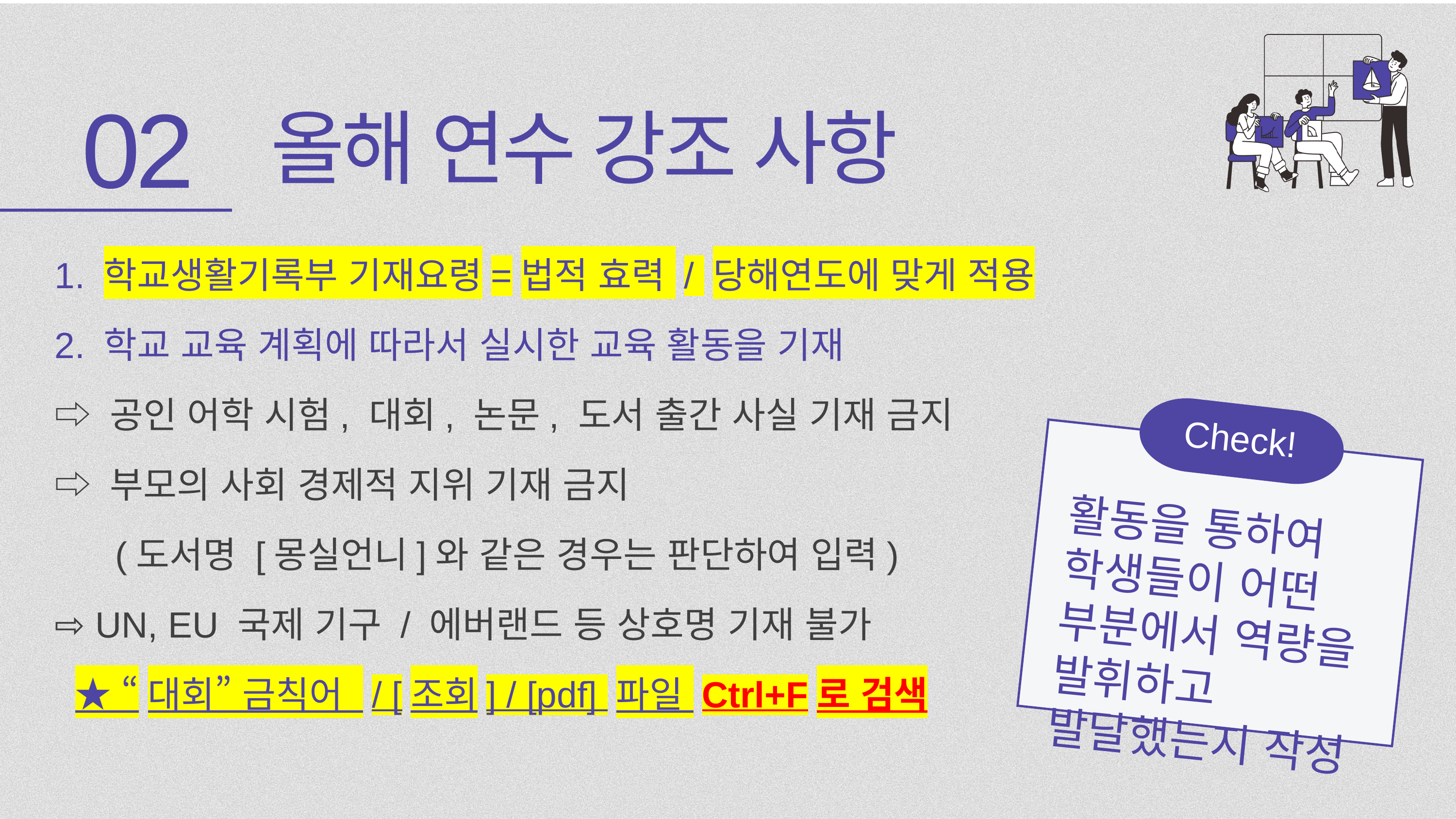

02
올해 연수 강조 사항

1. 학교생활기록부 기재요령=법적 효력 / 당해연도에 맞게 적용
2. 학교 교육 계획에 따라서 실시한 교육 활동을 기재
⇨ 공인 어학 시험, 대회, 논문, 도서 출간 사실 기재 금지
⇨ 부모의 사회 경제적 지위 기재 금지
      (도서명 [몽실언니]와 같은 경우는 판단하여 입력)
⇨ UN, EU 국제 기구 / 에버랜드 등 상호명 기재 불가
  ★ “대회” 금칙어  / [조회] / [pdf] 파일 Ctrl+F로 검색

Check!

활동을 통하여 학생들이 어떤 부분에서 역량을 발휘하고 발달했는지 작성